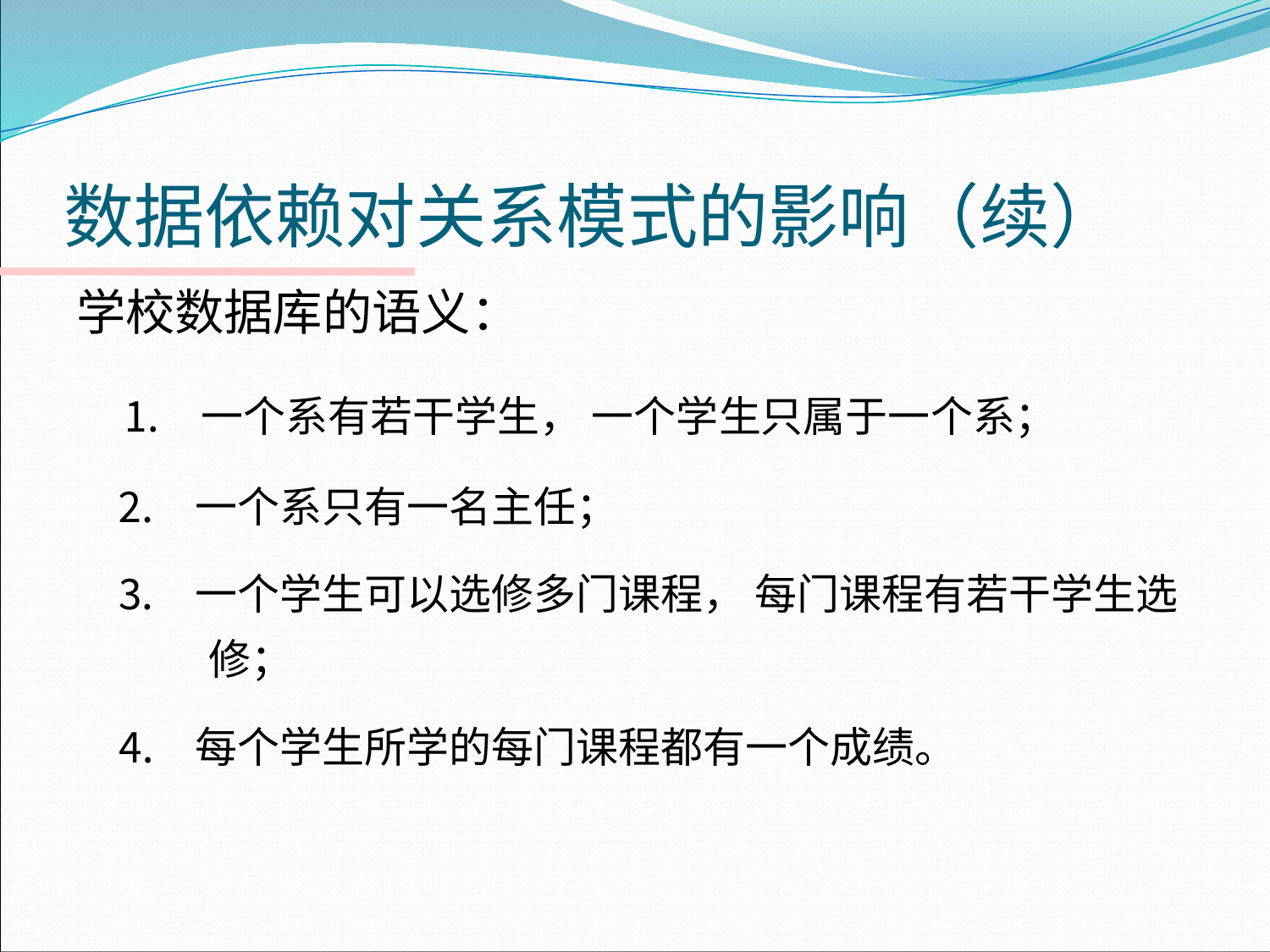

# 数据依赖对关系模式的影响（续）
学校数据库的语义：
    ⒈   一个系有若干学生， 一个学生只属于一个系；
    ⒉   一个系只有一名主任；
    ⒊   一个学生可以选修多门课程， 每门课程有若干学生选修；
    ⒋   每个学生所学的每门课程都有一个成绩。

526